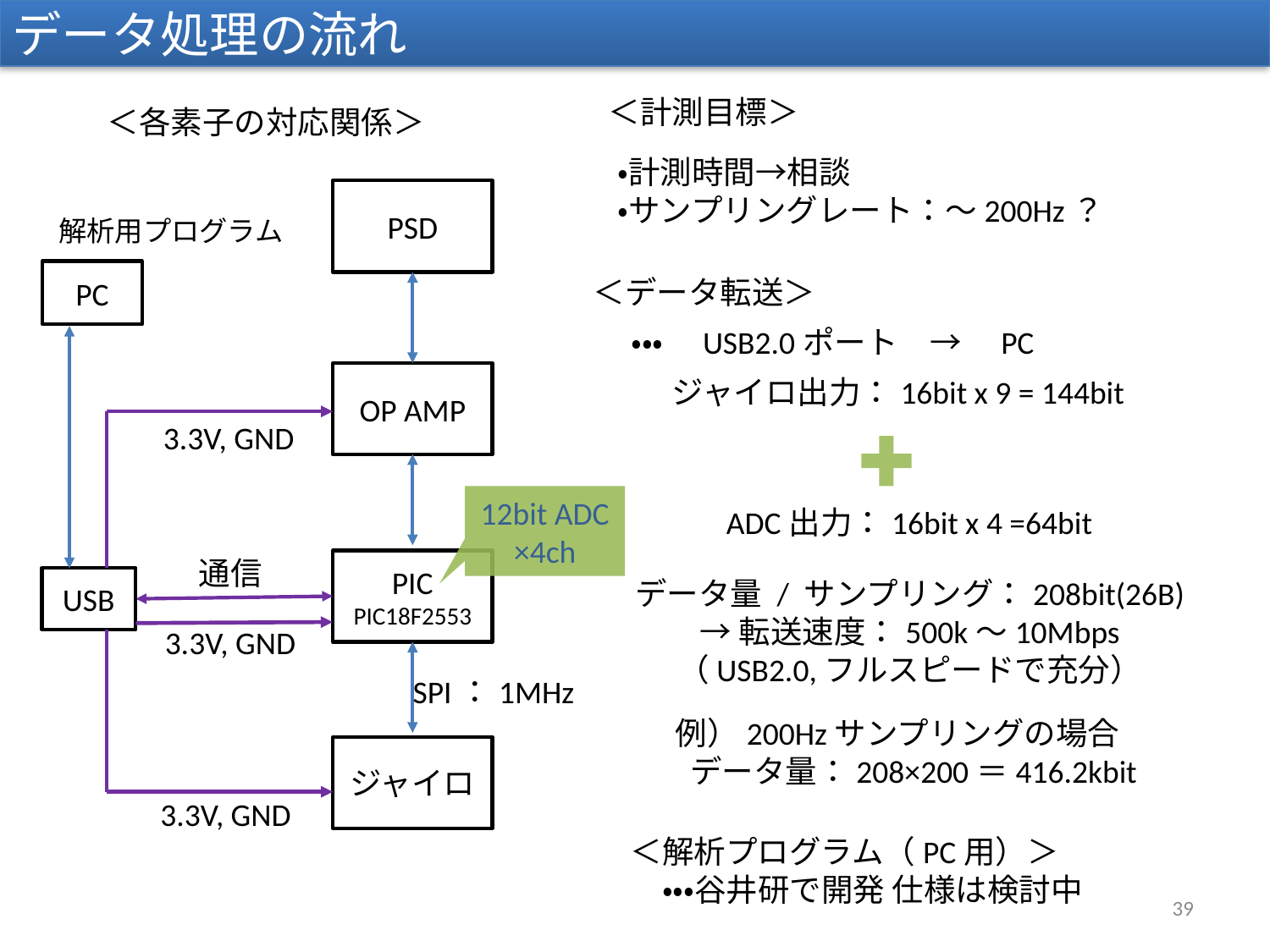

データ処理の流れ
＜計測目標＞
＜各素子の対応関係＞
PSD
解析用プログラム
PC
OP AMP
3.3V, GND
通信
PIC
PIC18F2553
USB
3.3V, GND
SPI：1MHz

ジャイロ
3.3V, GND
・計測時間→相談
・サンプリングレート：～200Hz？
＜データ転送＞
・・・　USB2.0ポート　→　PC
ジャイロ出力：16bit x 9 = 144bit

12bit ADC
×4ch
ADC出力：16bit x 4 =64bit
データ量 / サンプリング：208bit(26B)
→転送速度：500k～10Mbps
（USB2.0,フルスピードで充分）
例）200Hzサンプリングの場合
　データ量：208×200＝416.2kbit
＜解析プログラム（PC用）＞
　・・・谷井研で開発 仕様は検討中
39